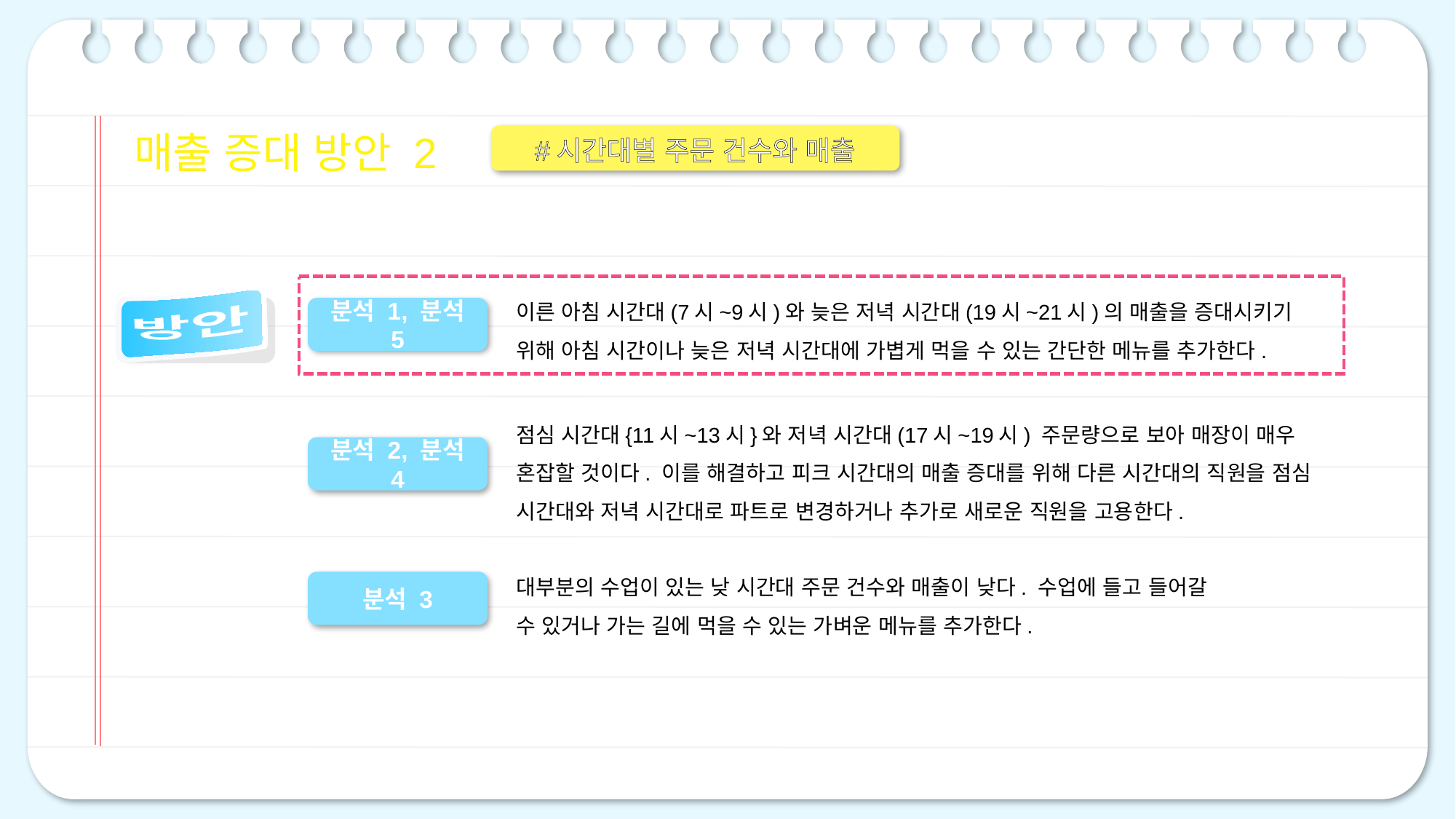

매출 증대 방안 2

#시간대별 주문 건수와 매출

이른 아침 시간대(7시~9시)와 늦은 저녁 시간대(19시~21시)의 매출을 증대시키기 위해 아침 시간이나 늦은 저녁 시간대에 가볍게 먹을 수 있는 간단한 메뉴를 추가한다.
분석 1, 분석 5
점심 시간대{11시~13시}와 저녁 시간대(17시~19시) 주문량으로 보아 매장이 매우 혼잡할 것이다. 이를 해결하고 피크 시간대의 매출 증대를 위해 다른 시간대의 직원을 점심 시간대와 저녁 시간대로 파트로 변경하거나 추가로 새로운 직원을 고용한다.
분석 2, 분석 4
대부분의 수업이 있는 낮 시간대 주문 건수와 매출이 낮다. 수업에 들고 들어갈 수 있거나 가는 길에 먹을 수 있는 가벼운 메뉴를 추가한다.
분석 3

  방안